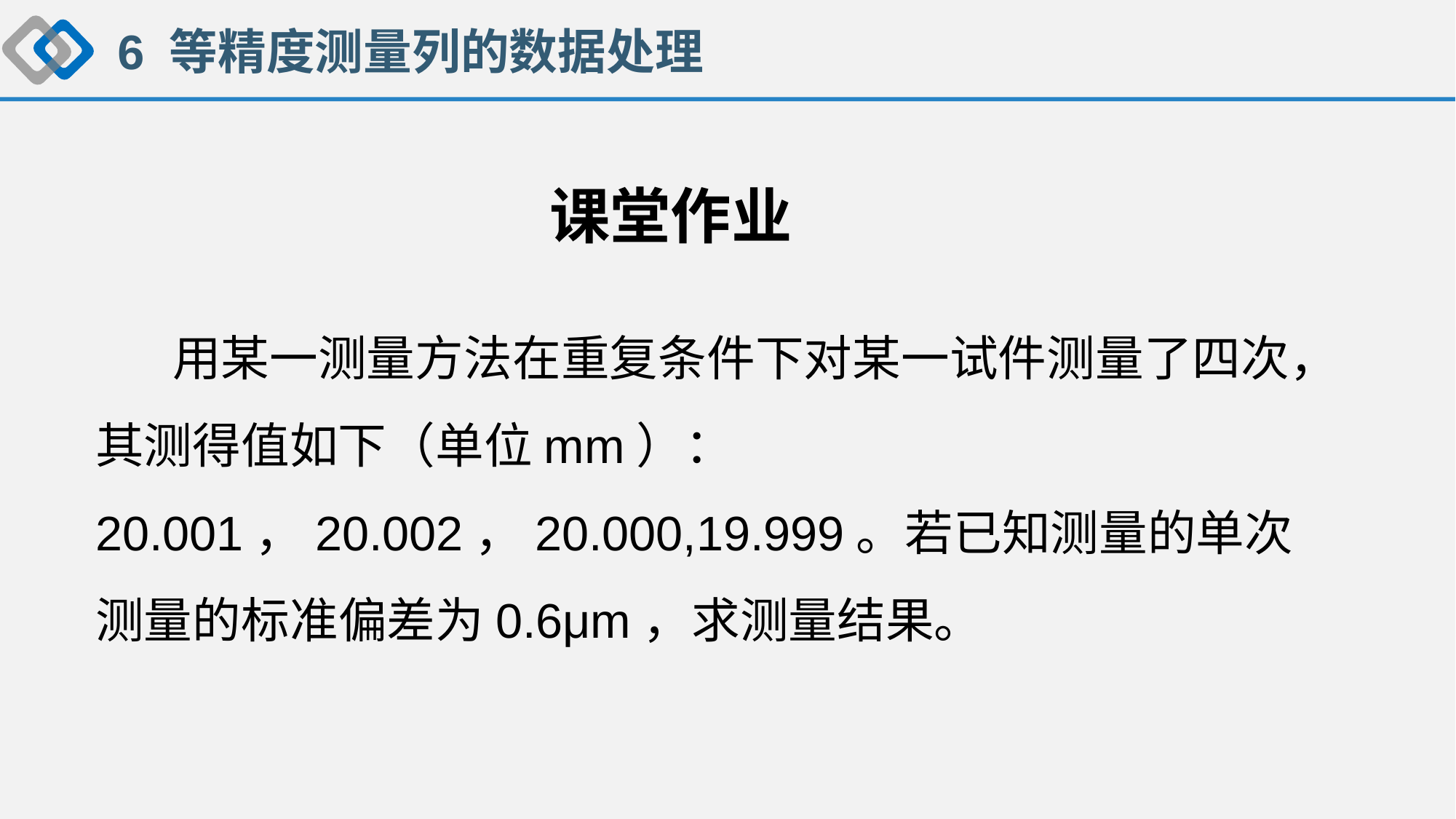

6 等精度测量列的数据处理
课堂作业
      用某一测量方法在重复条件下对某一试件测量了四次，其测得值如下（单位mm）：20.001，20.002，20.000,19.999。若已知测量的单次测量的标准偏差为0.6μm，求测量结果。